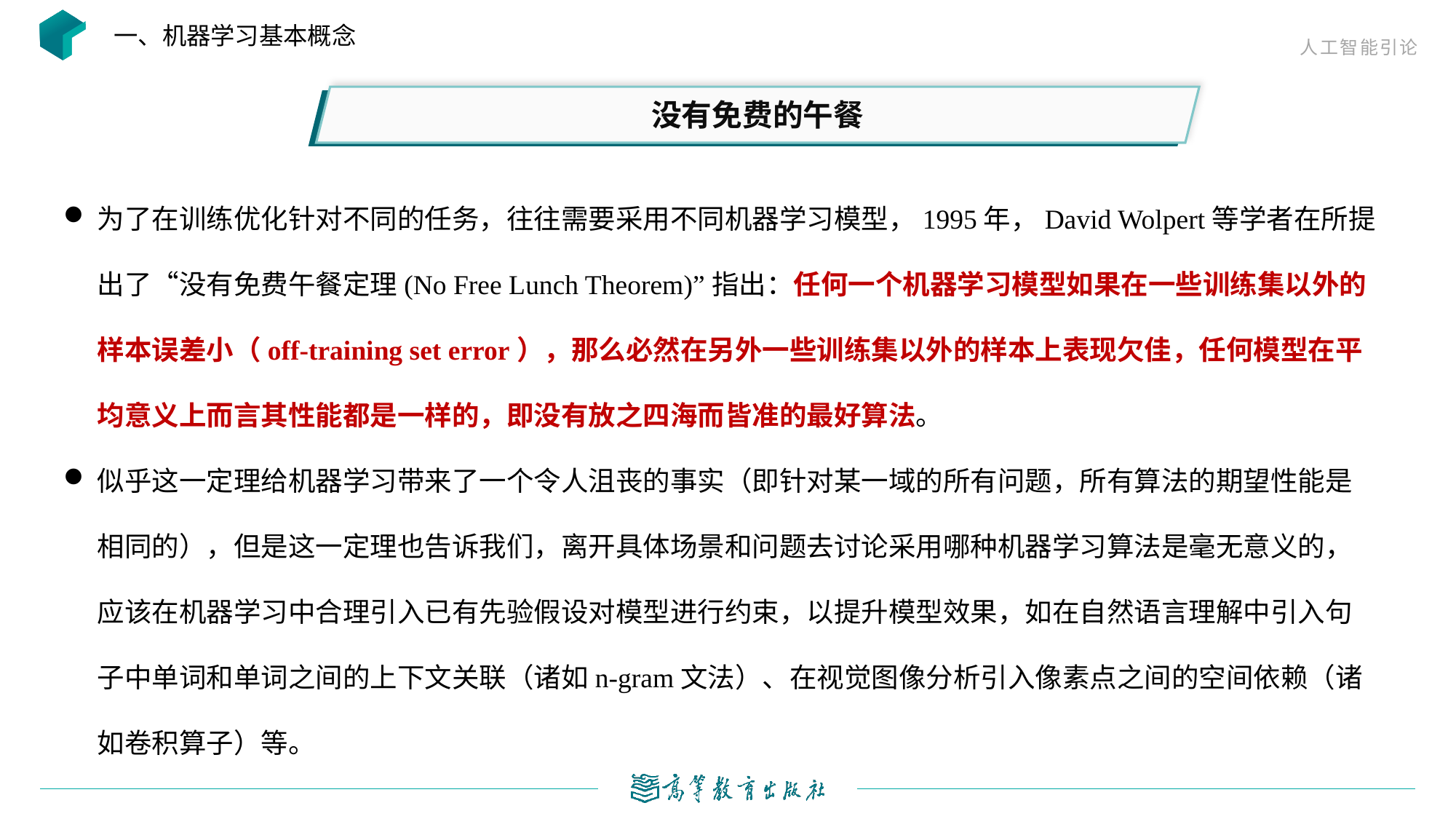

一、机器学习基本概念

没有免费的午餐
为了在训练优化针对不同的任务，往往需要采用不同机器学习模型，1995年，David Wolpert等学者在所提出了“没有免费午餐定理(No Free Lunch Theorem)”指出：任何一个机器学习模型如果在一些训练集以外的样本误差小（off-training set error），那么必然在另外一些训练集以外的样本上表现欠佳，任何模型在平均意义上而言其性能都是一样的，即没有放之四海而皆准的最好算法。
似乎这一定理给机器学习带来了一个令人沮丧的事实（即针对某一域的所有问题，所有算法的期望性能是相同的），但是这一定理也告诉我们，离开具体场景和问题去讨论采用哪种机器学习算法是毫无意义的，应该在机器学习中合理引入已有先验假设对模型进行约束，以提升模型效果，如在自然语言理解中引入句子中单词和单词之间的上下文关联（诸如n-gram文法）、在视觉图像分析引入像素点之间的空间依赖（诸如卷积算子）等。